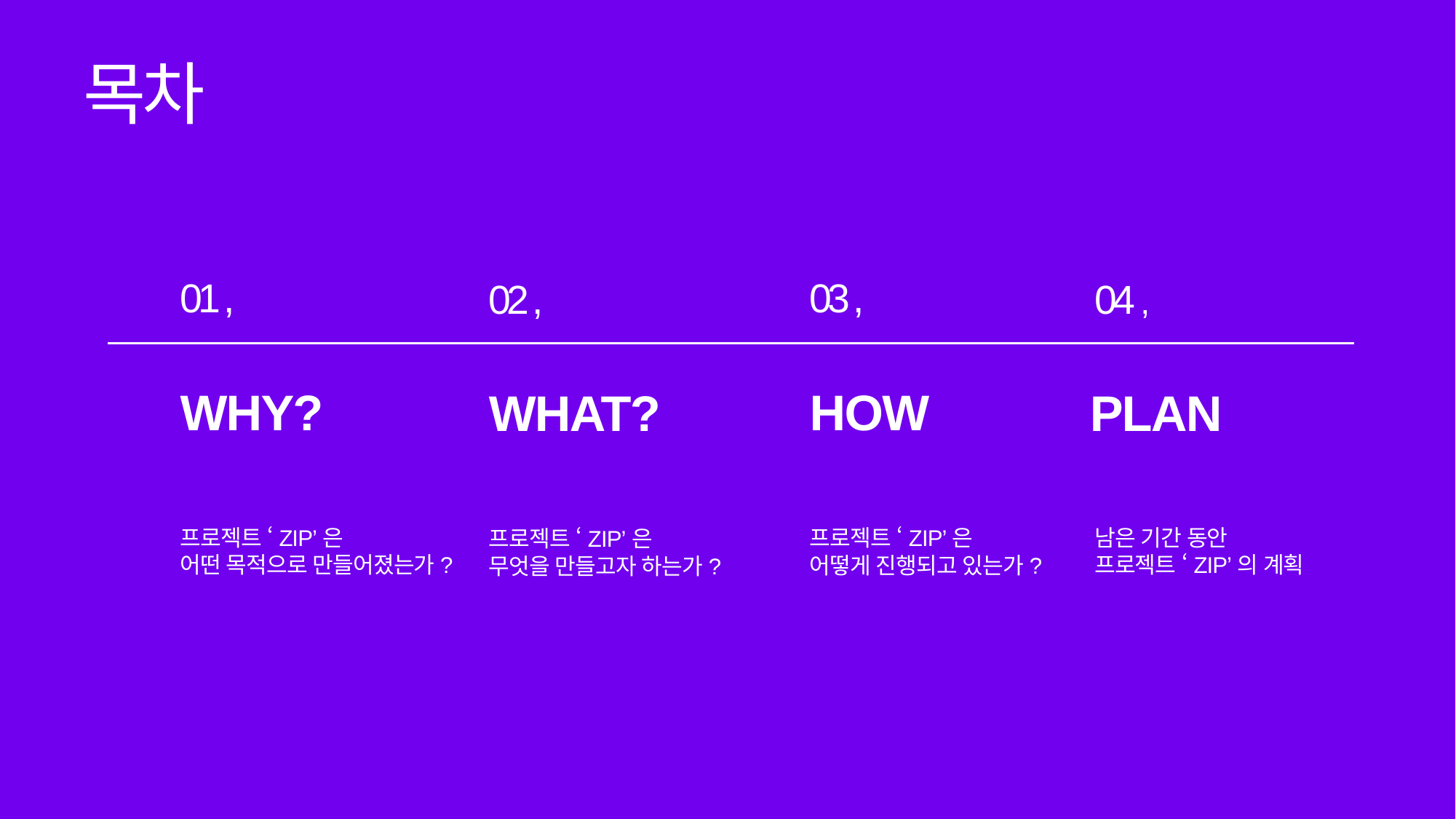

목차
01 ,
03 ,
02 ,
04 ,
WHY?
HOW
WHAT?
PLAN
프로젝트 ‘ZIP’은
어떤 목적으로 만들어졌는가?
남은 기간 동안
프로젝트 ‘ZIP’의 계획
프로젝트 ‘ZIP’은
어떻게 진행되고 있는가?
프로젝트 ‘ZIP’은
무엇을 만들고자 하는가?